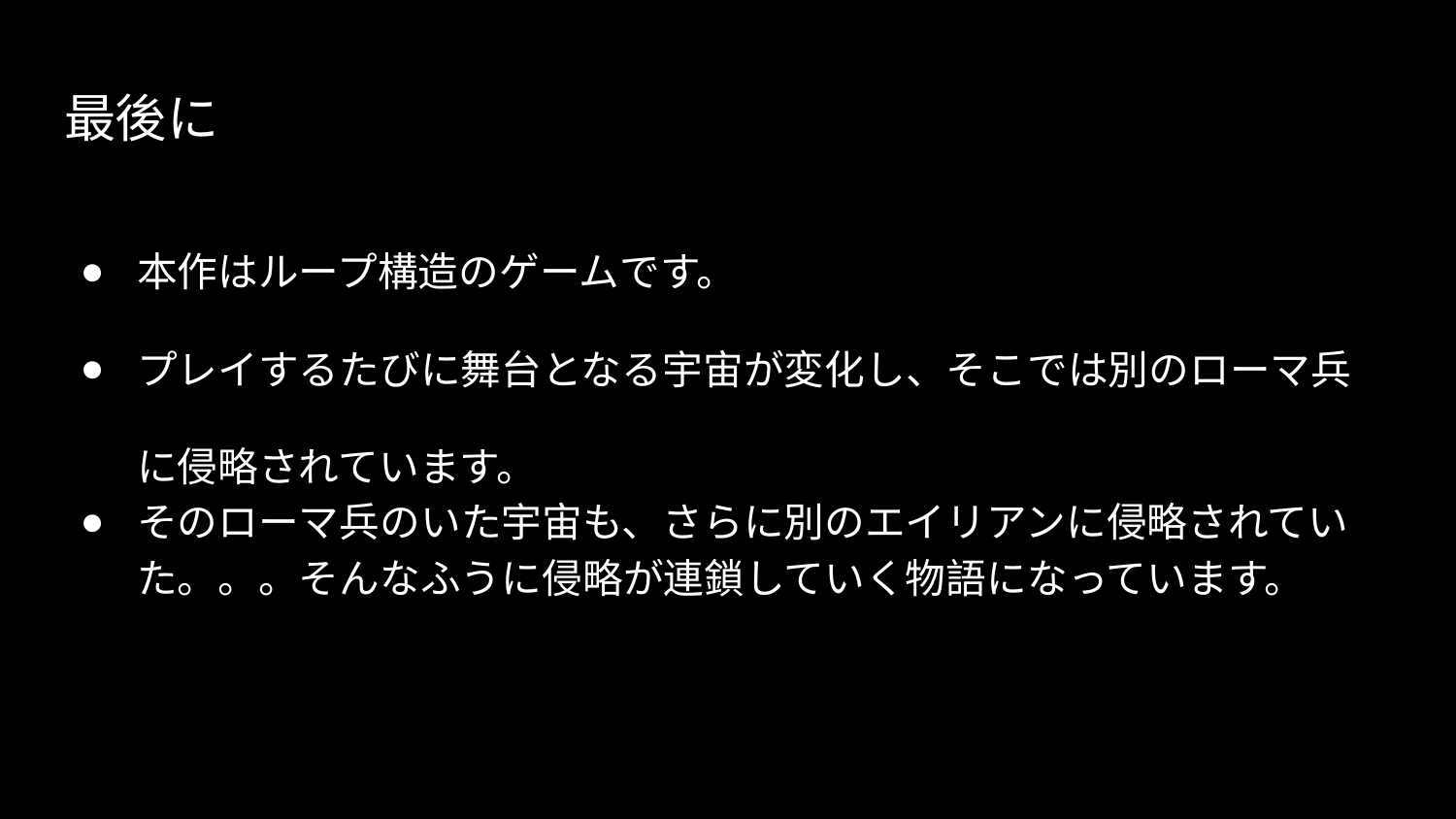

# 最後に
本作はループ構造のゲームです。
プレイするたびに舞台となる宇宙が変化し、そこでは別のローマ兵に侵略されています。
そのローマ兵のいた宇宙も、さらに別のエイリアンに侵略されていた。。。そんなふうに侵略が連鎖していく物語になっています。